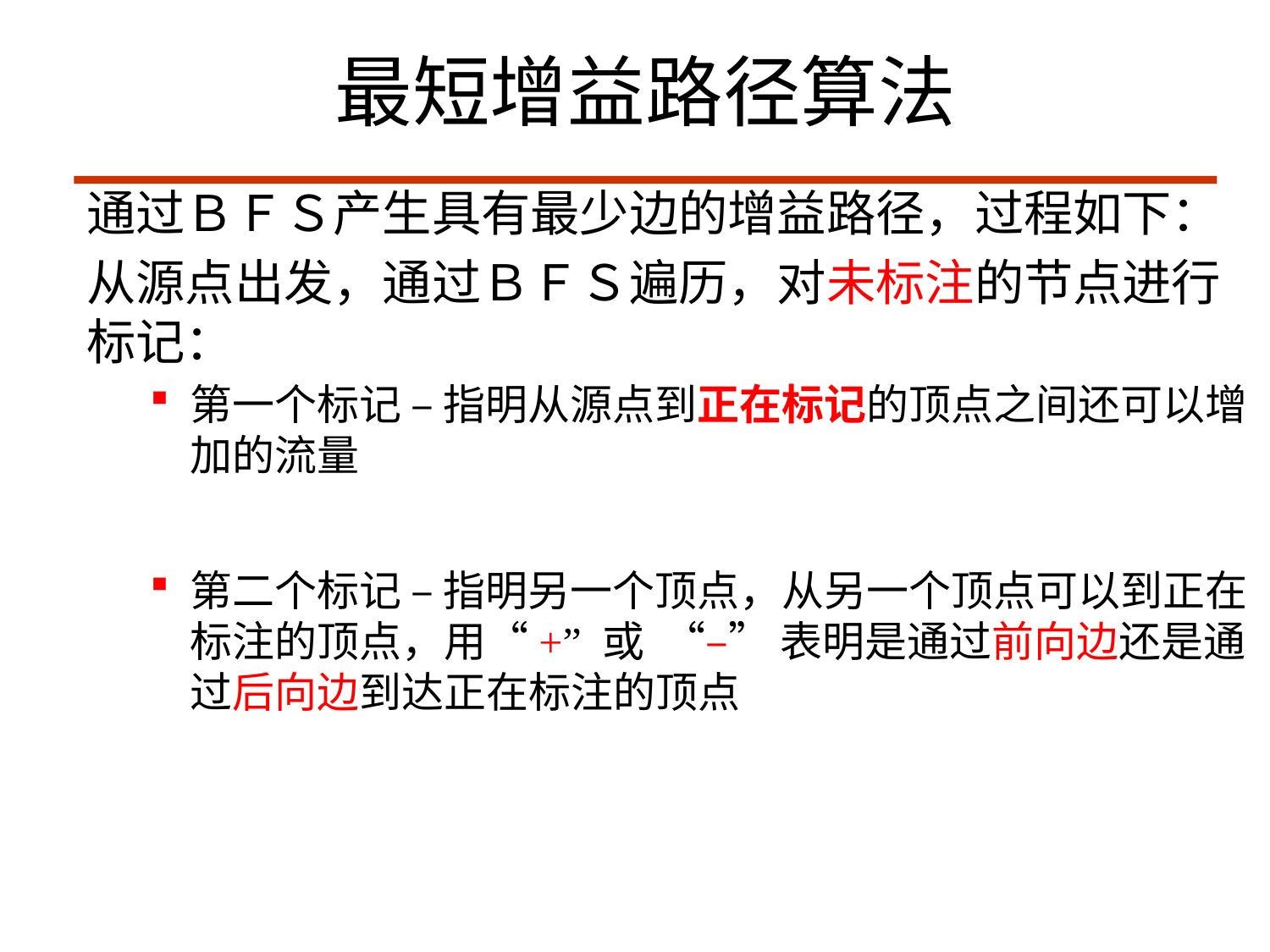

# 最短增益路径算法
通过ＢＦＳ产生具有最少边的增益路径，过程如下：
从源点出发，通过ＢＦＳ遍历，对未标注的节点进行标记：
第一个标记 – 指明从源点到正在标记的顶点之间还可以增加的流量

第二个标记 – 指明另一个顶点，从另一个顶点可以到正在标注的顶点，用“+” 或  “–” 表明是通过前向边还是通过后向边到达正在标注的顶点